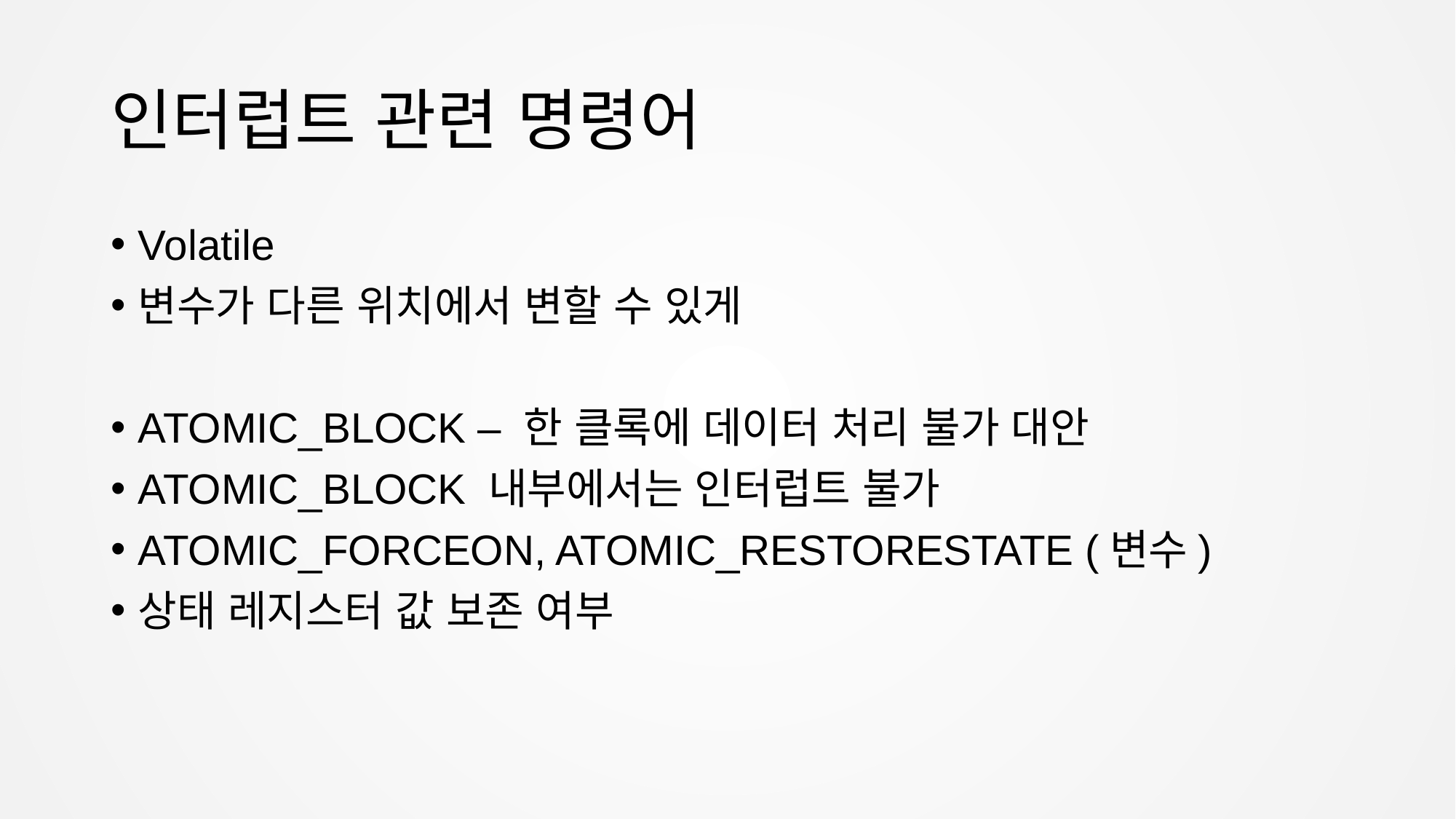

# 인터럽트 관련 명령어
Volatile
변수가 다른 위치에서 변할 수 있게

ATOMIC_BLOCK – 한 클록에 데이터 처리 불가 대안
ATOMIC_BLOCK 내부에서는 인터럽트 불가
ATOMIC_FORCEON, ATOMIC_RESTORESTATE (변수)
상태 레지스터 값 보존 여부